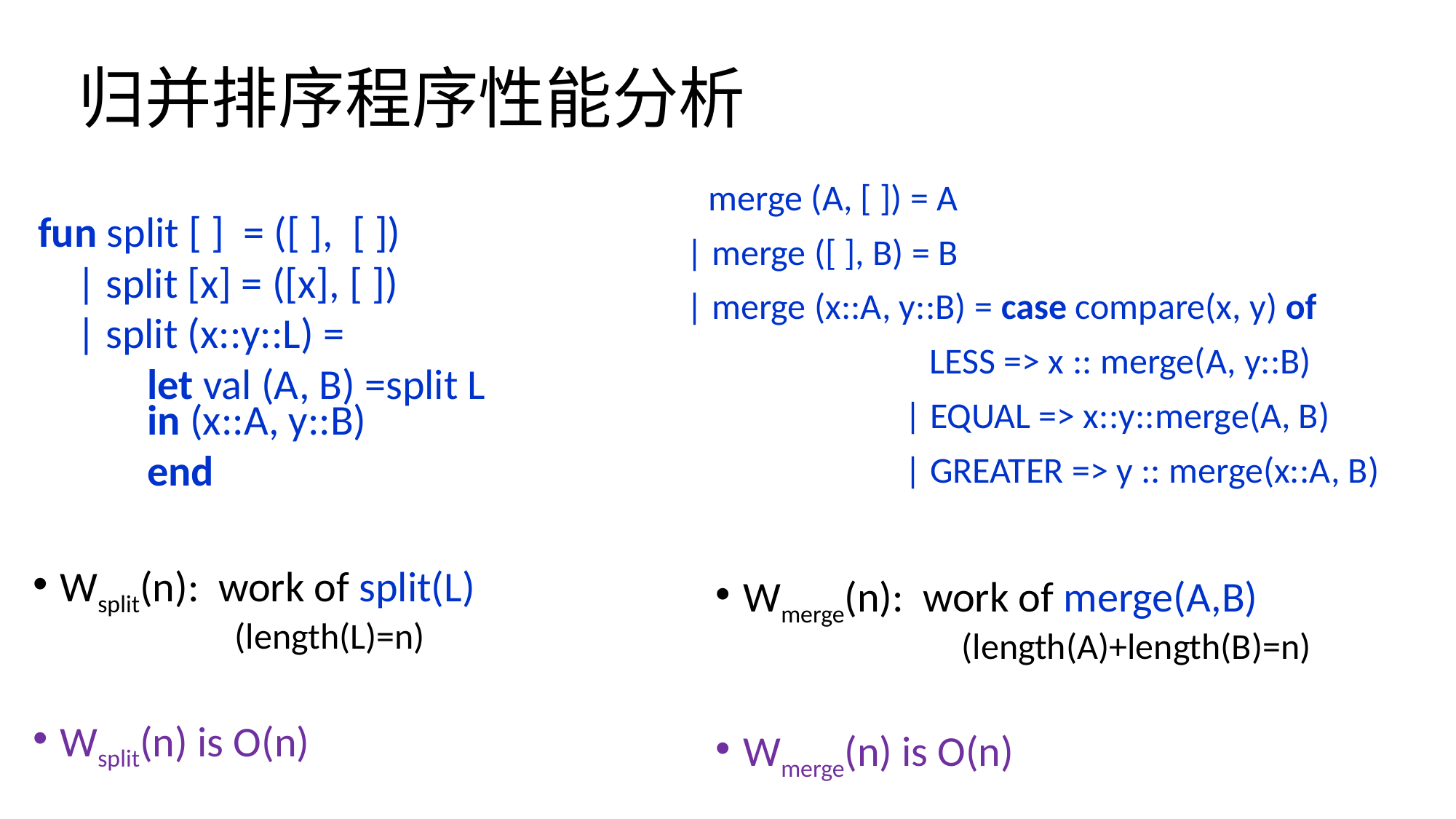

# 归并排序程序性能分析
merge (A, [ ]) = A
    | merge ([ ], B) = B
    | merge (x::A, y::B) = case compare(x, y) of
		       LESS => x :: merge(A, y::B)
		    | EQUAL => x::y::merge(A, B)
	  	    | GREATER => y :: merge(x::A, B)
fun split [ ]  = ([ ],  [ ])
    | split [x] = ([x], [ ])
    | split (x::y::L) =
	let val (A, B) =split L 	in (x::A, y::B)
	end
Wsplit(n):  work of split(L) 			        (length(L)=n)

Wsplit(n) is O(n)
Wmerge(n):  work of merge(A,B) 			(length(A)+length(B)=n)

Wmerge(n) is O(n)